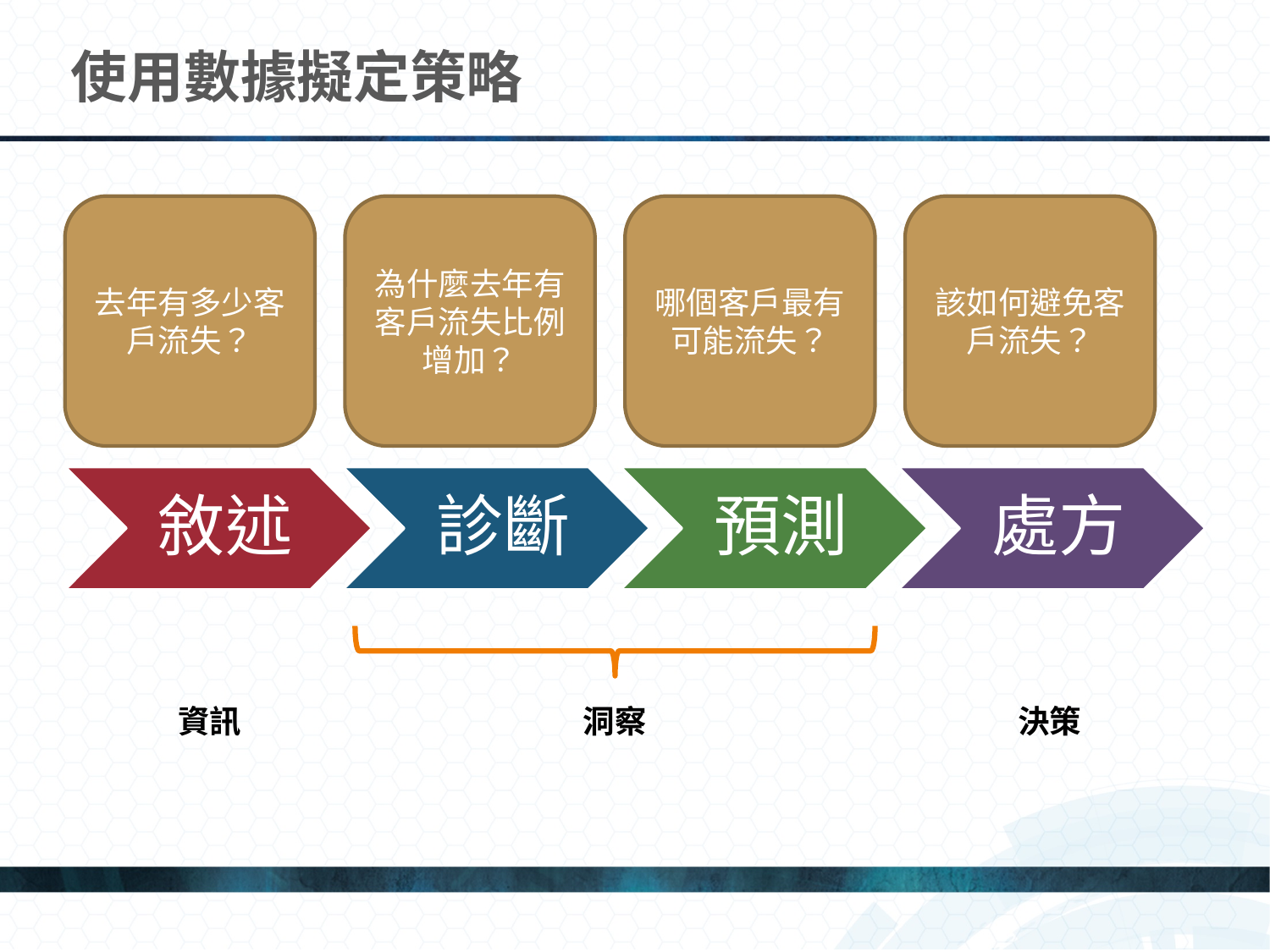

# 使用數據擬定策略
去年有多少客戶流失？
為什麼去年有客戶流失比例增加？
哪個客戶最有可能流失？
該如何避免客戶流失？
敘述
診斷
預測
處方

資訊
洞察
決策